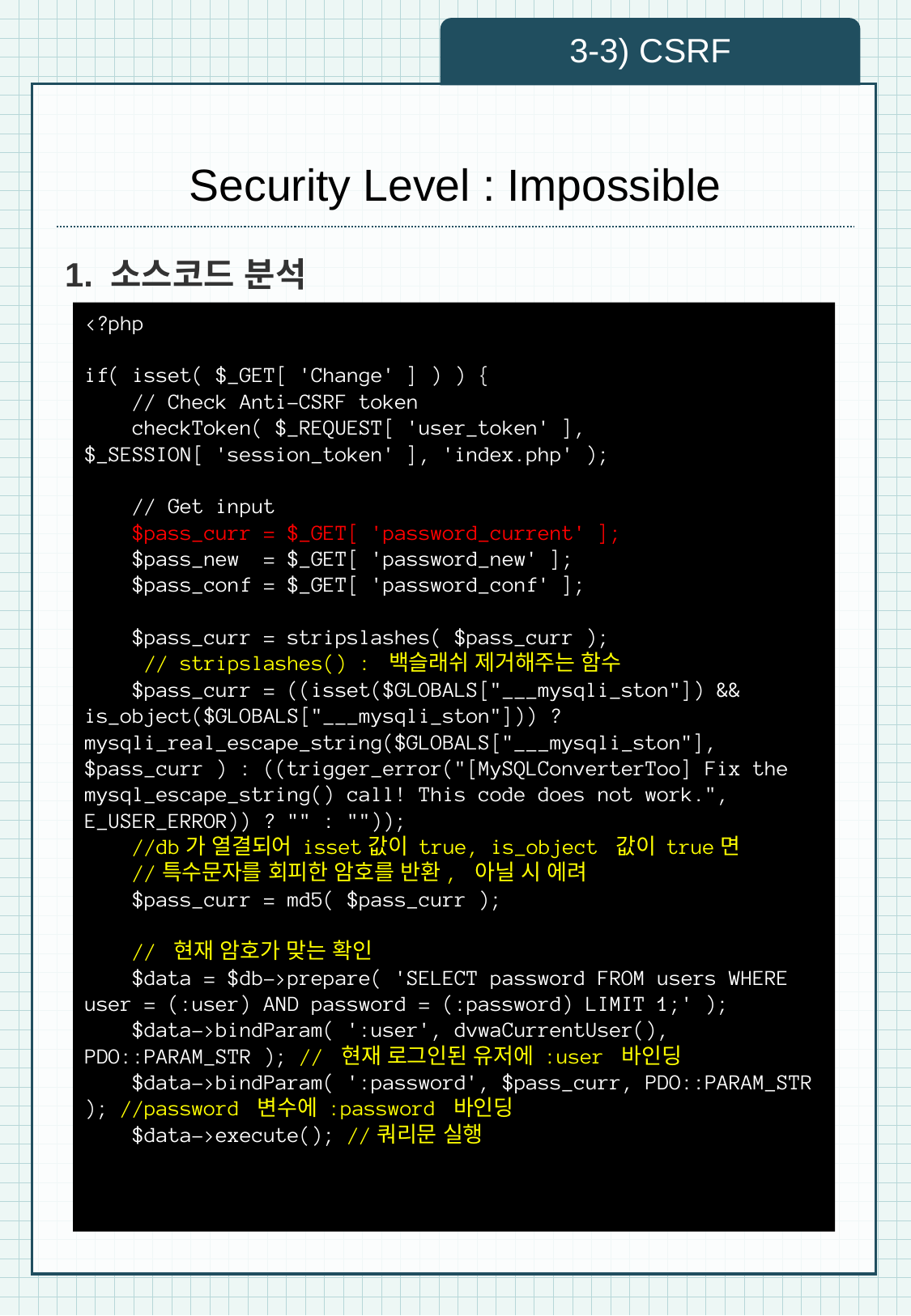

3-3) CSRF

# Security Level : Impossible
1. 소스코드 분석
<?php

if( isset( $_GET[ 'Change' ] ) ) {
    // Check Anti-CSRF token
    checkToken( $_REQUEST[ 'user_token' ], $_SESSION[ 'session_token' ], 'index.php' );

    // Get input
    $pass_curr = $_GET[ 'password_current' ];
    $pass_new  = $_GET[ 'password_new' ];
    $pass_conf = $_GET[ 'password_conf' ];

    $pass_curr = stripslashes( $pass_curr );
     // stripslashes() : 백슬래쉬 제거해주는 함수
    $pass_curr = ((isset($GLOBALS["___mysqli_ston"]) && is_object($GLOBALS["___mysqli_ston"])) ? mysqli_real_escape_string($GLOBALS["___mysqli_ston"],  $pass_curr ) : ((trigger_error("[MySQLConverterToo] Fix the mysql_escape_string() call! This code does not work.", E_USER_ERROR)) ? "" : ""));
    //db가 열결되어 isset값이 true, is_object 값이 true면
    //특수문자를 회피한 암호를 반환, 아닐 시 에려
    $pass_curr = md5( $pass_curr );

    // 현재 암호가 맞는 확인
    $data = $db->prepare( 'SELECT password FROM users WHERE user = (:user) AND password = (:password) LIMIT 1;' );
    $data->bindParam( ':user', dvwaCurrentUser(), PDO::PARAM_STR ); // 현재 로그인된 유저에 :user 바인딩
    $data->bindParam( ':password', $pass_curr, PDO::PARAM_STR ); //password 변수에 :password 바인딩
    $data->execute(); //쿼리문 실행